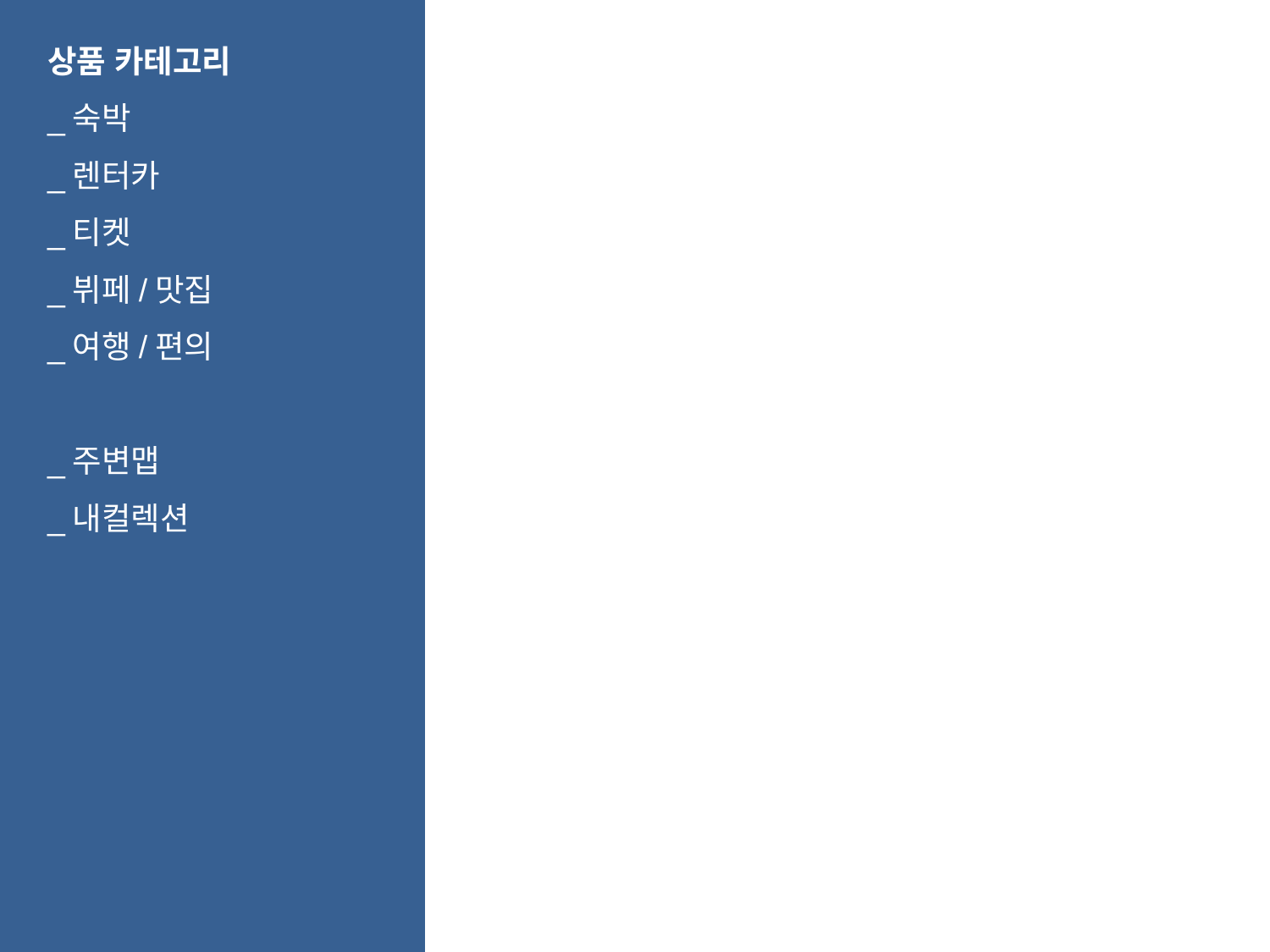

상품 카테고리
_숙박
_렌터카
_티켓
_뷔페/맛집
_여행/편의

_주변맵
_내컬렉션